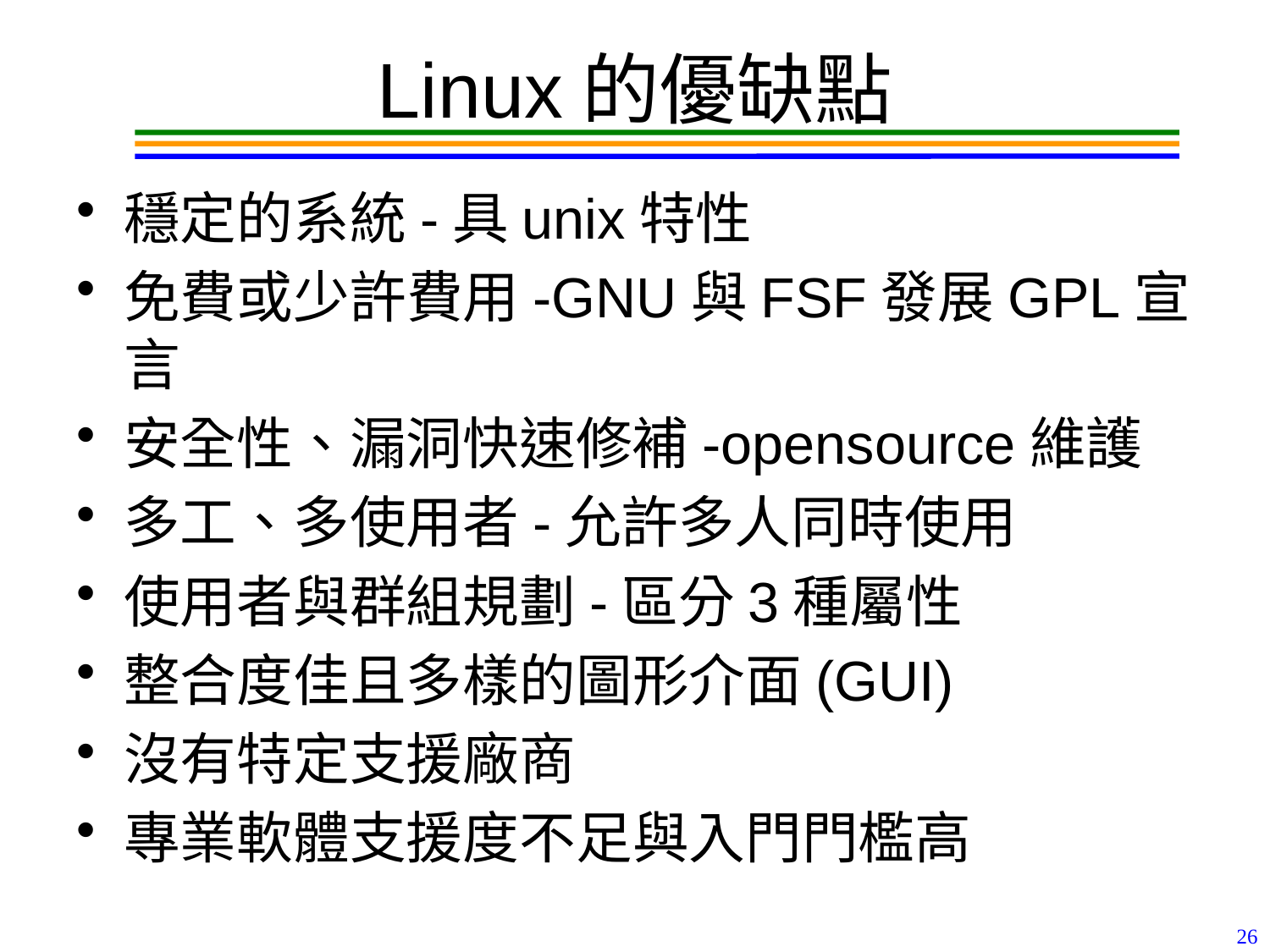

# Linux的優缺點
穩定的系統-具unix特性
免費或少許費用-GNU與FSF發展GPL宣言
安全性、漏洞快速修補-opensource維護
多工、多使用者-允許多人同時使用
使用者與群組規劃-區分3種屬性
整合度佳且多樣的圖形介面(GUI)
沒有特定支援廠商
專業軟體支援度不足與入門門檻高

26